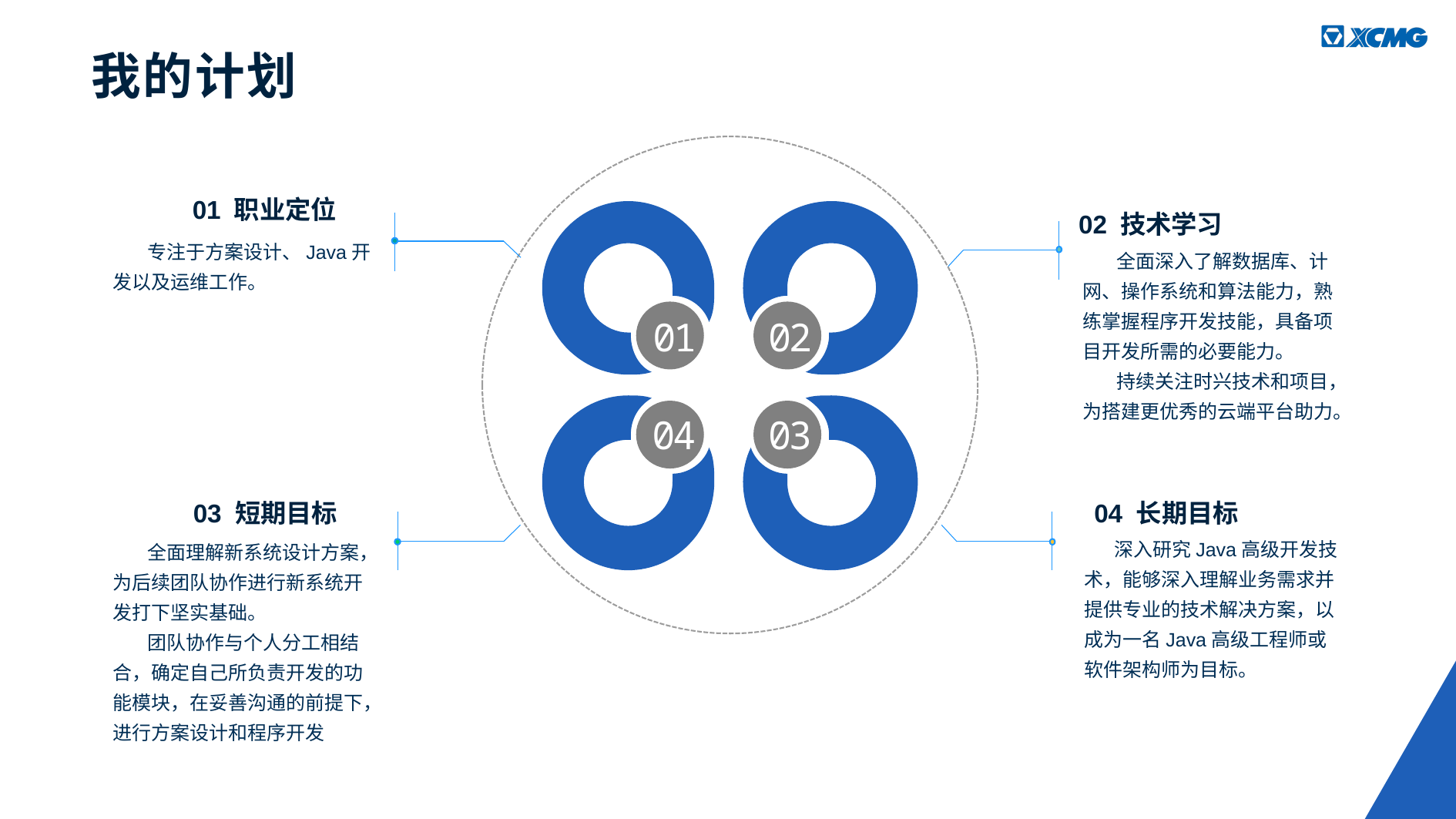

# 我的计划

01 职业定位
       专注于方案设计、Java开发以及运维工作。
03 短期目标
       全面理解新系统设计方案，为后续团队协作进行新系统开发打下坚实基础。
       团队协作与个人分工相结合，确定自己所负责开发的功能模块，在妥善沟通的前提下，进行方案设计和程序开发
02 技术学习

       全面深入了解数据库、计网、操作系统和算法能力，熟练掌握程序开发技能，具备项目开发所需的必要能力。
       持续关注时兴技术和项目，为搭建更优秀的云端平台助力。

01

02

04

03
04 长期目标

      深入研究Java高级开发技术，能够深入理解业务需求并提供专业的技术解决方案，以成为一名Java高级工程师或软件架构师为目标。
12